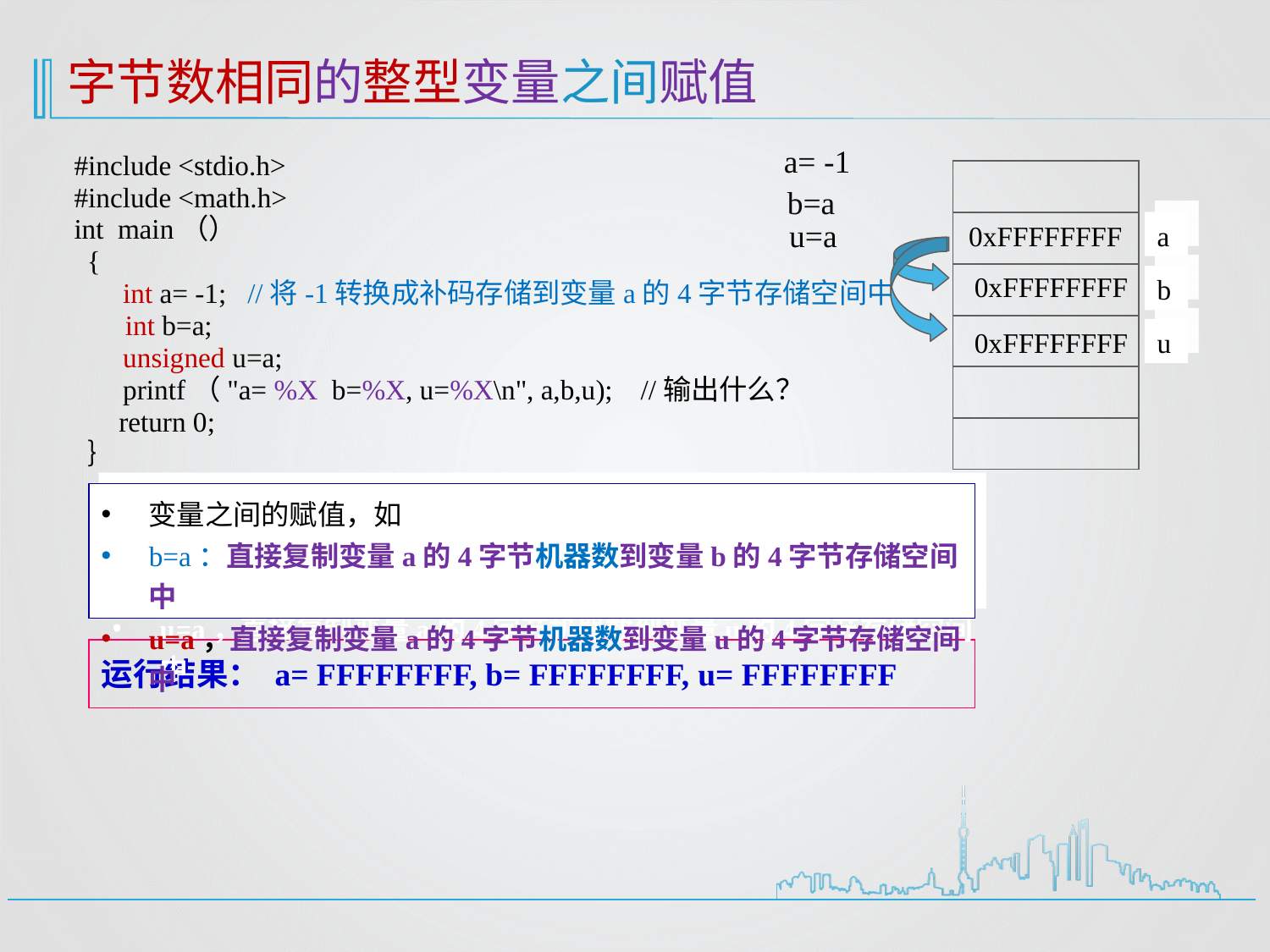

字节数相同的整型变量之间赋值
a= -1
# #include <stdio.h> #include <math.h> int  main（） { int a= -1;   //将-1转换成补码存储到变量a的4字节存储空间中 int b=a; unsigned u=a; printf（"a= %X  b=%X, u=%X\n", a,b,u);    //输出什么？ return 0; ｝
|  |
| --- |
|  |
|  |
|  |
|  |
|  |
b=a
u=a
0xFFFFFFFF
a

0xFFFFFFFF
b
u

0xFFFFFFFF
变量之间的赋值，如
b=a：直接复制变量a的4字节机器数到变量b的4字节存储空间中
u=a，直接复制变量a的4字节机器数到变量u的4字节存储空间中
运行结果： a= FFFFFFFF, b= FFFFFFFF, u= FFFFFFFF